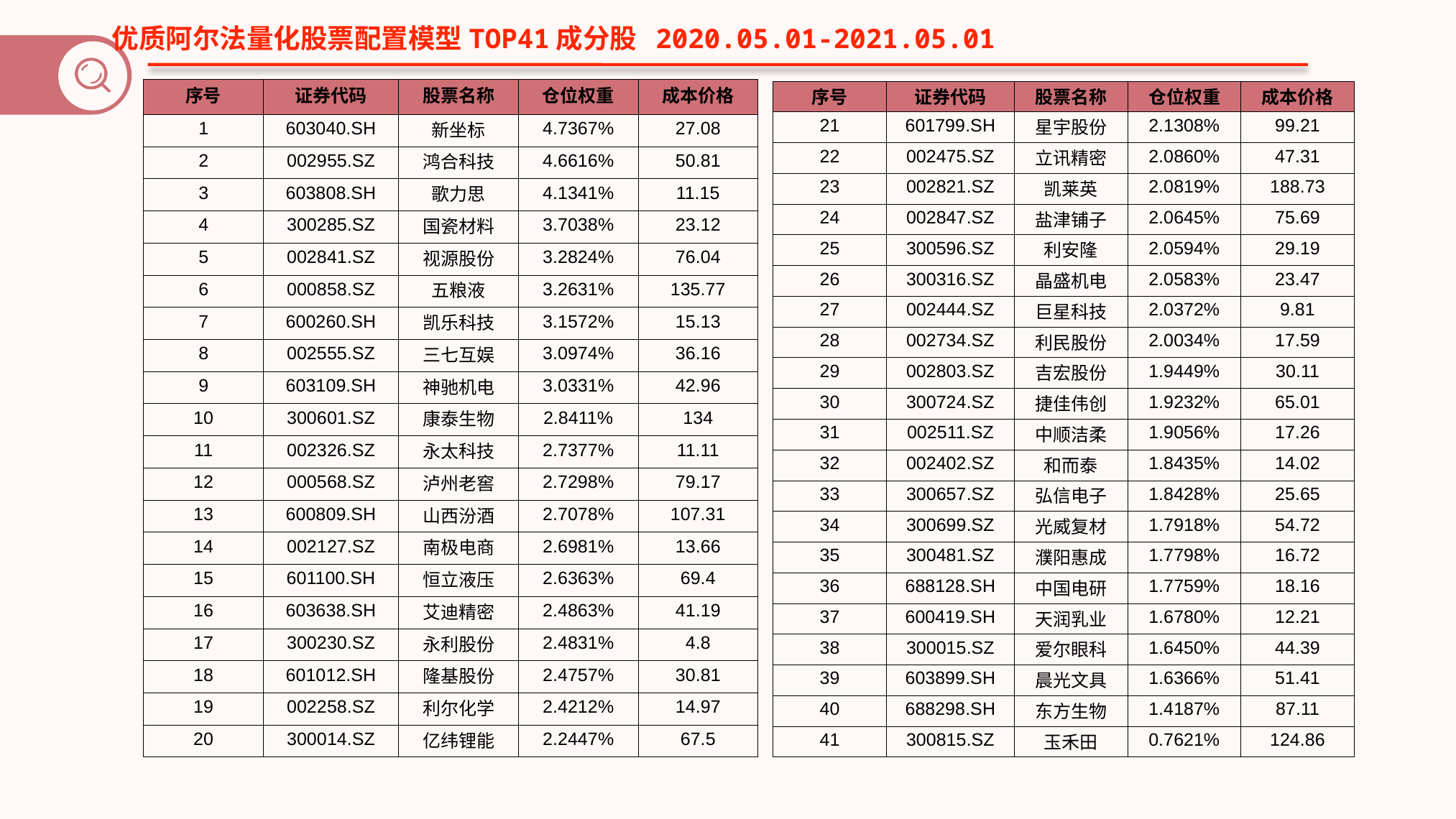

优质阿尔法量化股票配置模型TOP41成分股  2020.05.01-2021.05.01

| 序号 | 证券代码 | 股票名称 | 仓位权重 | 成本价格 |
| --- | --- | --- | --- | --- |
| 1 | 603040.SH | 新坐标 | 4.7367% | 27.08 |
| 2 | 002955.SZ | 鸿合科技 | 4.6616% | 50.81 |
| 3 | 603808.SH | 歌力思 | 4.1341% | 11.15 |
| 4 | 300285.SZ | 国瓷材料 | 3.7038% | 23.12 |
| 5 | 002841.SZ | 视源股份 | 3.2824% | 76.04 |
| 6 | 000858.SZ | 五粮液 | 3.2631% | 135.77 |
| 7 | 600260.SH | 凯乐科技 | 3.1572% | 15.13 |
| 8 | 002555.SZ | 三七互娱 | 3.0974% | 36.16 |
| 9 | 603109.SH | 神驰机电 | 3.0331% | 42.96 |
| 10 | 300601.SZ | 康泰生物 | 2.8411% | 134 |
| 11 | 002326.SZ | 永太科技 | 2.7377% | 11.11 |
| 12 | 000568.SZ | 泸州老窖 | 2.7298% | 79.17 |
| 13 | 600809.SH | 山西汾酒 | 2.7078% | 107.31 |
| 14 | 002127.SZ | 南极电商 | 2.6981% | 13.66 |
| 15 | 601100.SH | 恒立液压 | 2.6363% | 69.4 |
| 16 | 603638.SH | 艾迪精密 | 2.4863% | 41.19 |
| 17 | 300230.SZ | 永利股份 | 2.4831% | 4.8 |
| 18 | 601012.SH | 隆基股份 | 2.4757% | 30.81 |
| 19 | 002258.SZ | 利尔化学 | 2.4212% | 14.97 |
| 20 | 300014.SZ | 亿纬锂能 | 2.2447% | 67.5 |
| 序号 | 证券代码 | 股票名称 | 仓位权重 | 成本价格 |
| --- | --- | --- | --- | --- |
| 21 | 601799.SH | 星宇股份 | 2.1308% | 99.21 |
| 22 | 002475.SZ | 立讯精密 | 2.0860% | 47.31 |
| 23 | 002821.SZ | 凯莱英 | 2.0819% | 188.73 |
| 24 | 002847.SZ | 盐津铺子 | 2.0645% | 75.69 |
| 25 | 300596.SZ | 利安隆 | 2.0594% | 29.19 |
| 26 | 300316.SZ | 晶盛机电 | 2.0583% | 23.47 |
| 27 | 002444.SZ | 巨星科技 | 2.0372% | 9.81 |
| 28 | 002734.SZ | 利民股份 | 2.0034% | 17.59 |
| 29 | 002803.SZ | 吉宏股份 | 1.9449% | 30.11 |
| 30 | 300724.SZ | 捷佳伟创 | 1.9232% | 65.01 |
| 31 | 002511.SZ | 中顺洁柔 | 1.9056% | 17.26 |
| 32 | 002402.SZ | 和而泰 | 1.8435% | 14.02 |
| 33 | 300657.SZ | 弘信电子 | 1.8428% | 25.65 |
| 34 | 300699.SZ | 光威复材 | 1.7918% | 54.72 |
| 35 | 300481.SZ | 濮阳惠成 | 1.7798% | 16.72 |
| 36 | 688128.SH | 中国电研 | 1.7759% | 18.16 |
| 37 | 600419.SH | 天润乳业 | 1.6780% | 12.21 |
| 38 | 300015.SZ | 爱尔眼科 | 1.6450% | 44.39 |
| 39 | 603899.SH | 晨光文具 | 1.6366% | 51.41 |
| 40 | 688298.SH | 东方生物 | 1.4187% | 87.11 |
| 41 | 300815.SZ | 玉禾田 | 0.7621% | 124.86 |